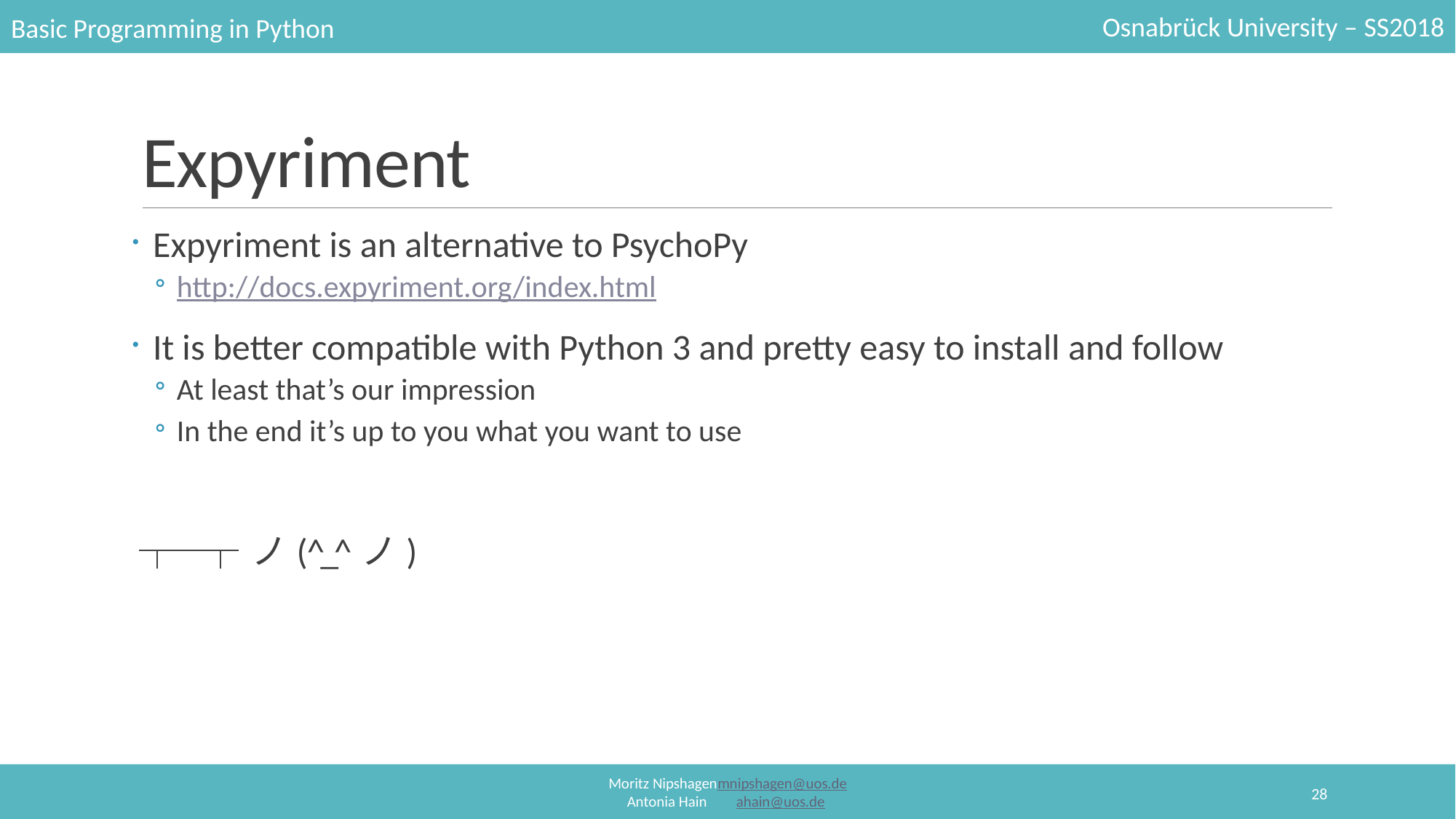

# Expyriment
Expyriment is an alternative to PsychoPy
http://docs.expyriment.org/index.html
It is better compatible with Python 3 and pretty easy to install and follow
At least that’s our impression
In the end it’s up to you what you want to use

 ┬─┬ ノ( ^_^ノ)

28